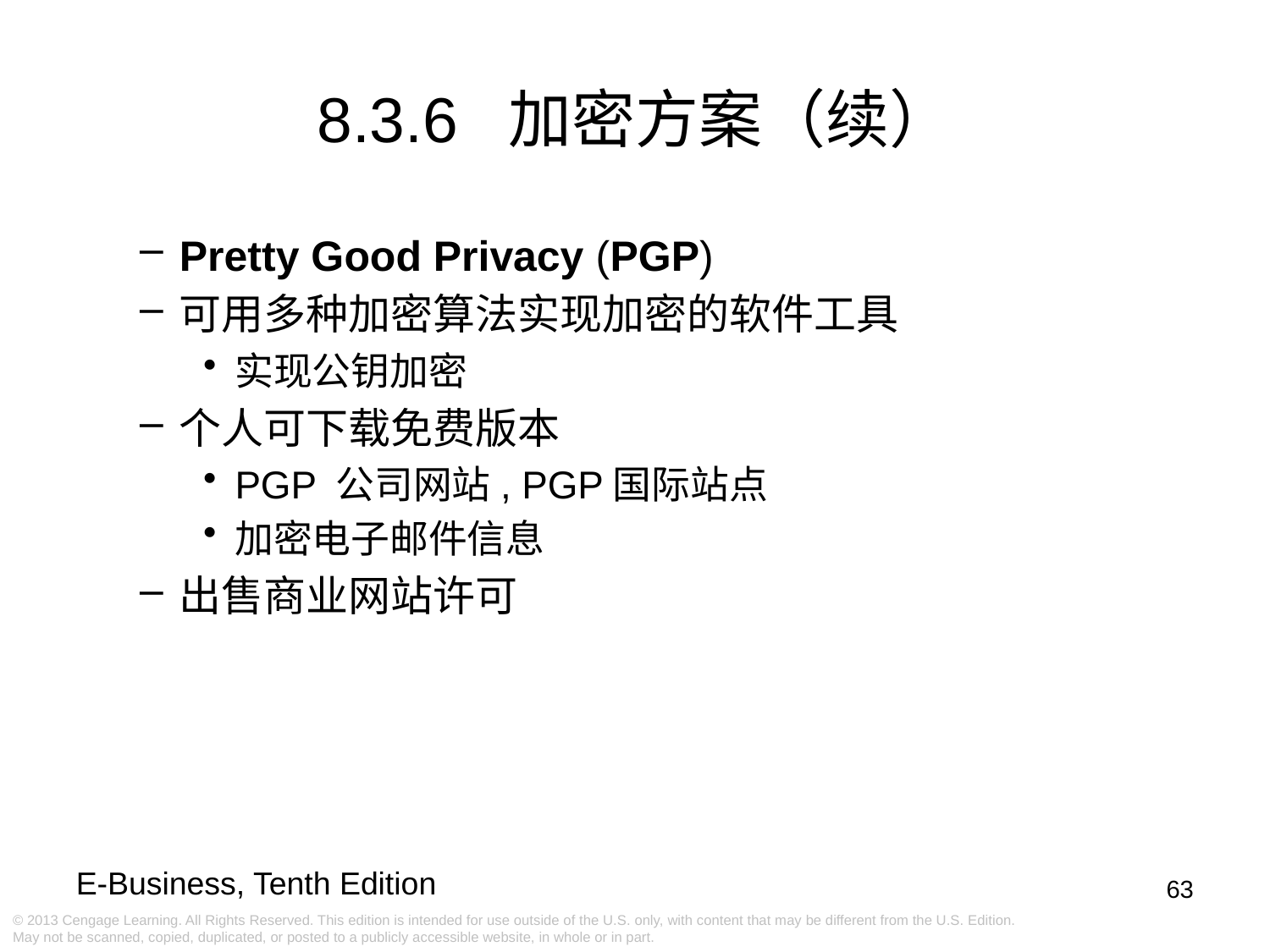

8.3.6  加密方案（续）
Pretty Good Privacy (PGP)
可用多种加密算法实现加密的软件工具
实现公钥加密
个人可下载免费版本
PGP 公司网站, PGP国际站点
加密电子邮件信息
出售商业网站许可
63